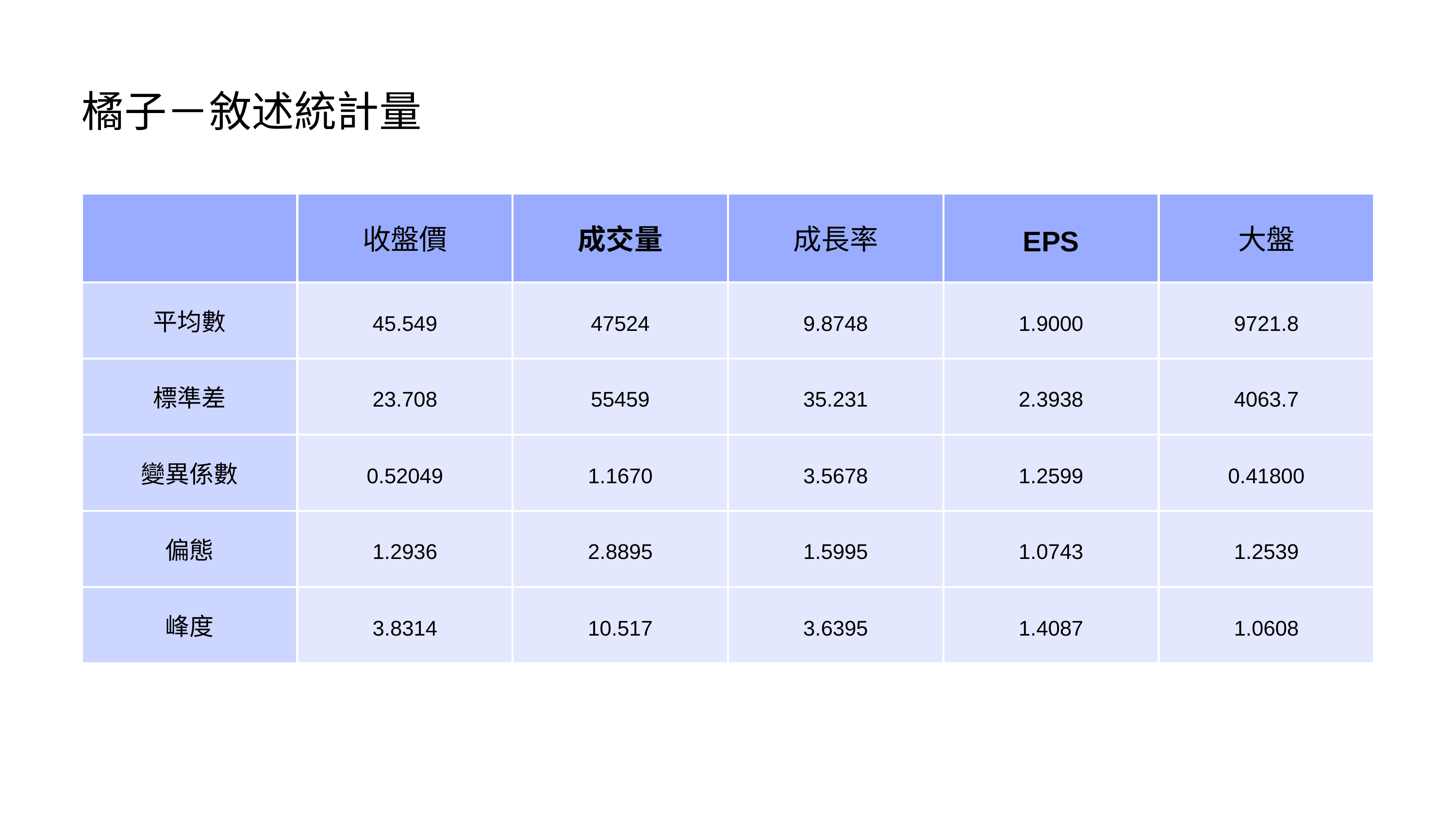

橘子－敘述統計量
|  | 收盤價 | 成交量 | 成長率 | EPS | 大盤 |
| --- | --- | --- | --- | --- | --- |
| 平均數 | 45.549 | 47524 | 9.8748 | 1.9000 | 9721.8 |
| 標準差 | 23.708 | 55459 | 35.231 | 2.3938 | 4063.7 |
| 變異係數 | 0.52049 | 1.1670 | 3.5678 | 1.2599 | 0.41800 |
| 偏態 | 1.2936 | 2.8895 | 1.5995 | 1.0743 | 1.2539 |
| 峰度 | 3.8314 | 10.517 | 3.6395 | 1.4087 | 1.0608 |